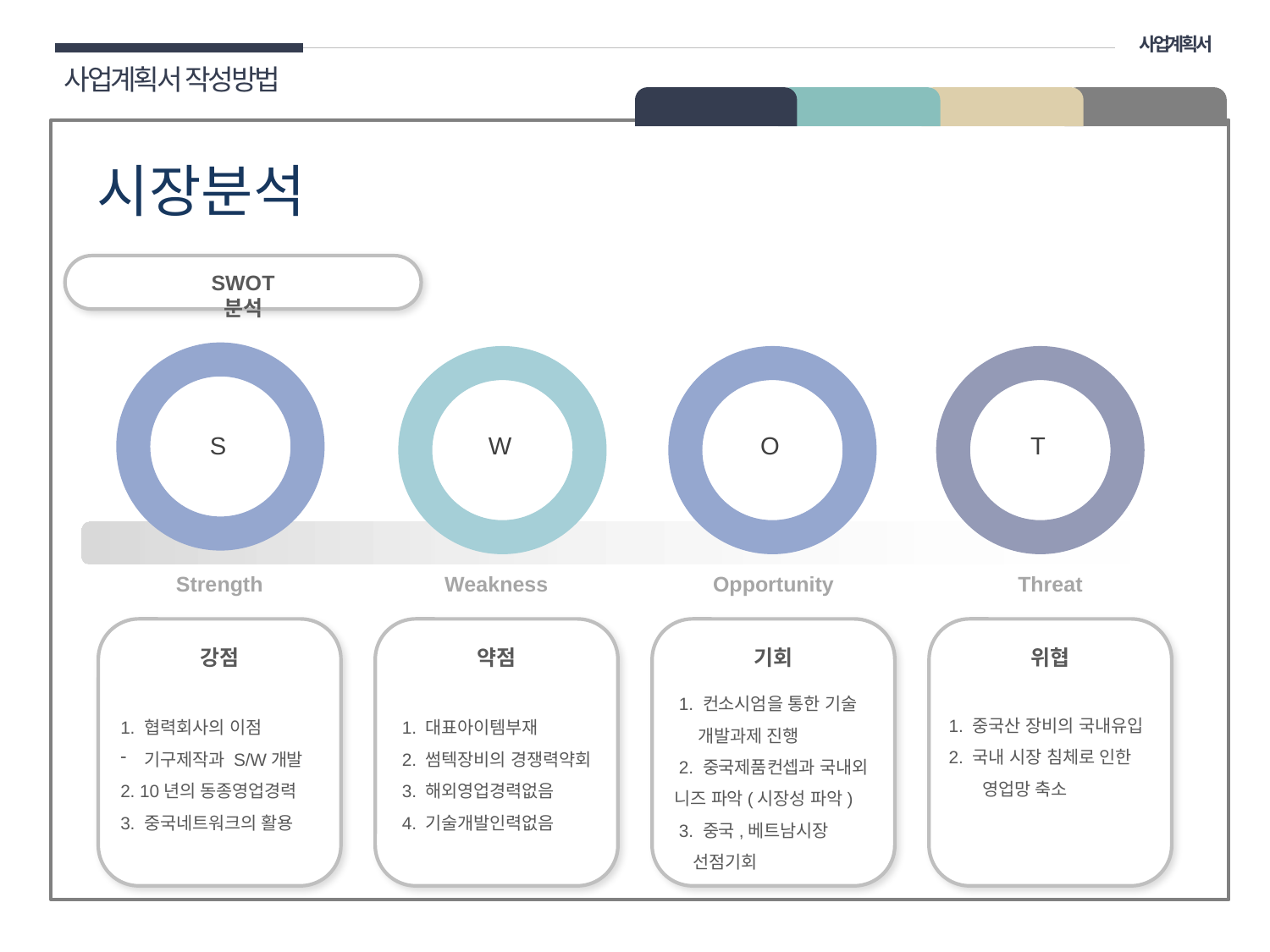

사업계획서
사업계획서 작성방법
02 구성

시장분석

SWOT 분석

S
W
O
T

Strength
Weakness
Opportunity
Threat

강점
약점
기회
위협
 1. 컨소시엄을 통한 기술
    개발과제 진행
 2. 중국제품컨셉과 국내외     니즈 파악(시장성 파악)
 3. 중국,베트남시장
   선점기회
1. 중국산 장비의 국내유입
2. 국내 시장 침체로 인한
      영업망 축소
1. 협력회사의 이점
기구제작과 S/W개발
2. 10년의 동종영업경력
3. 중국네트워크의 활용
 1. 대표아이템부재
 2. 썸텍장비의 경쟁력약회
 3. 해외영업경력없음
 4. 기술개발인력없음